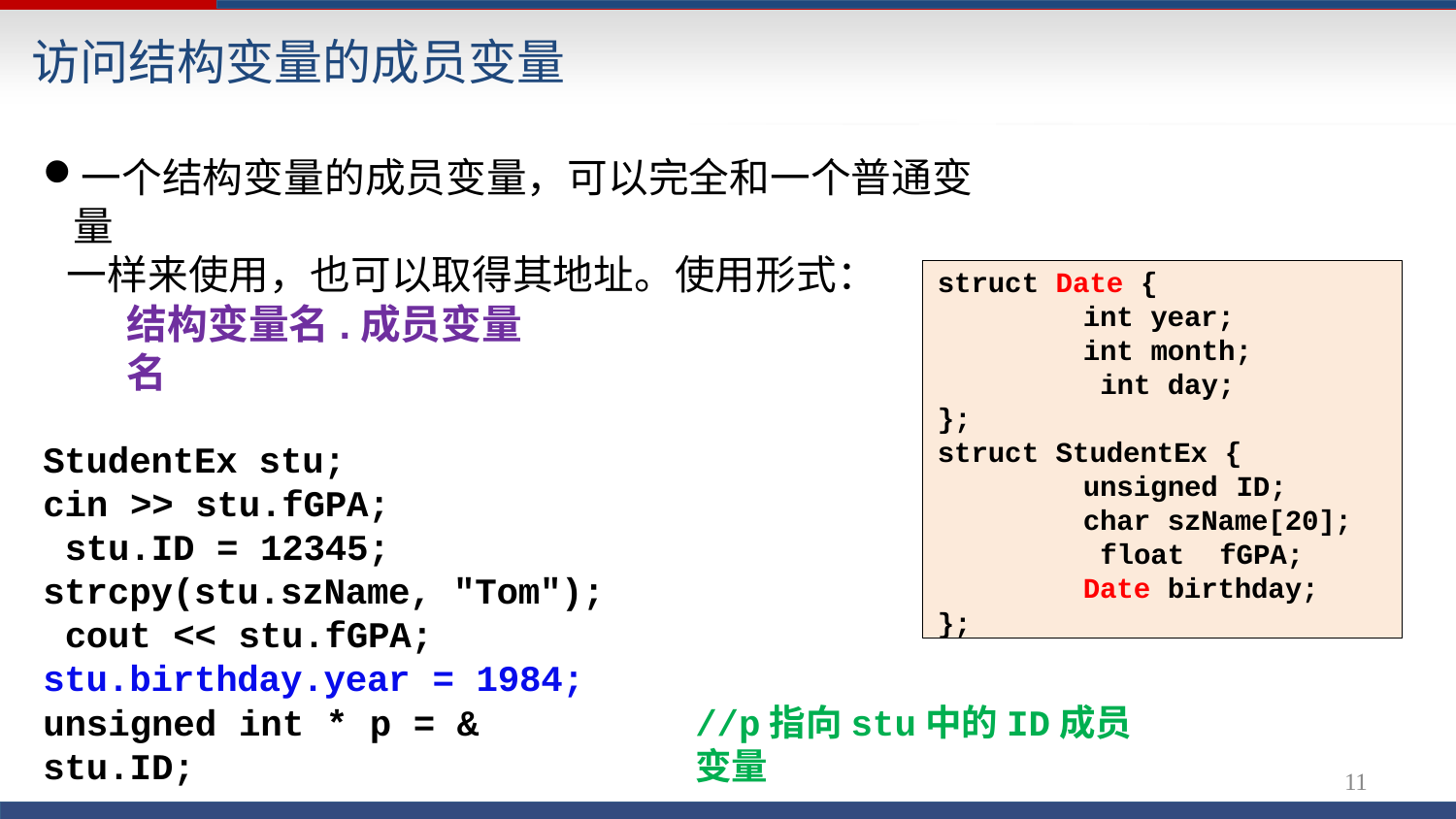

# 访问结构变量的成员变量
一个结构变量的成员变量，可以完全和一个普通变量
一样来使用，也可以取得其地址。使用形式：
struct Date {
int year;  int month;  int day;
};
struct StudentEx {
unsigned ID;  char szName[20];  float fGPA;  Date birthday;
};
结构变量名.成员变量名
StudentEx stu;  cin >> stu.fGPA;  stu.ID = 12345;
strcpy(stu.szName, "Tom");  cout << stu.fGPA;  stu.birthday.year = 1984;
unsigned int * p = & stu.ID;
//p指向stu中的ID成员变量
11